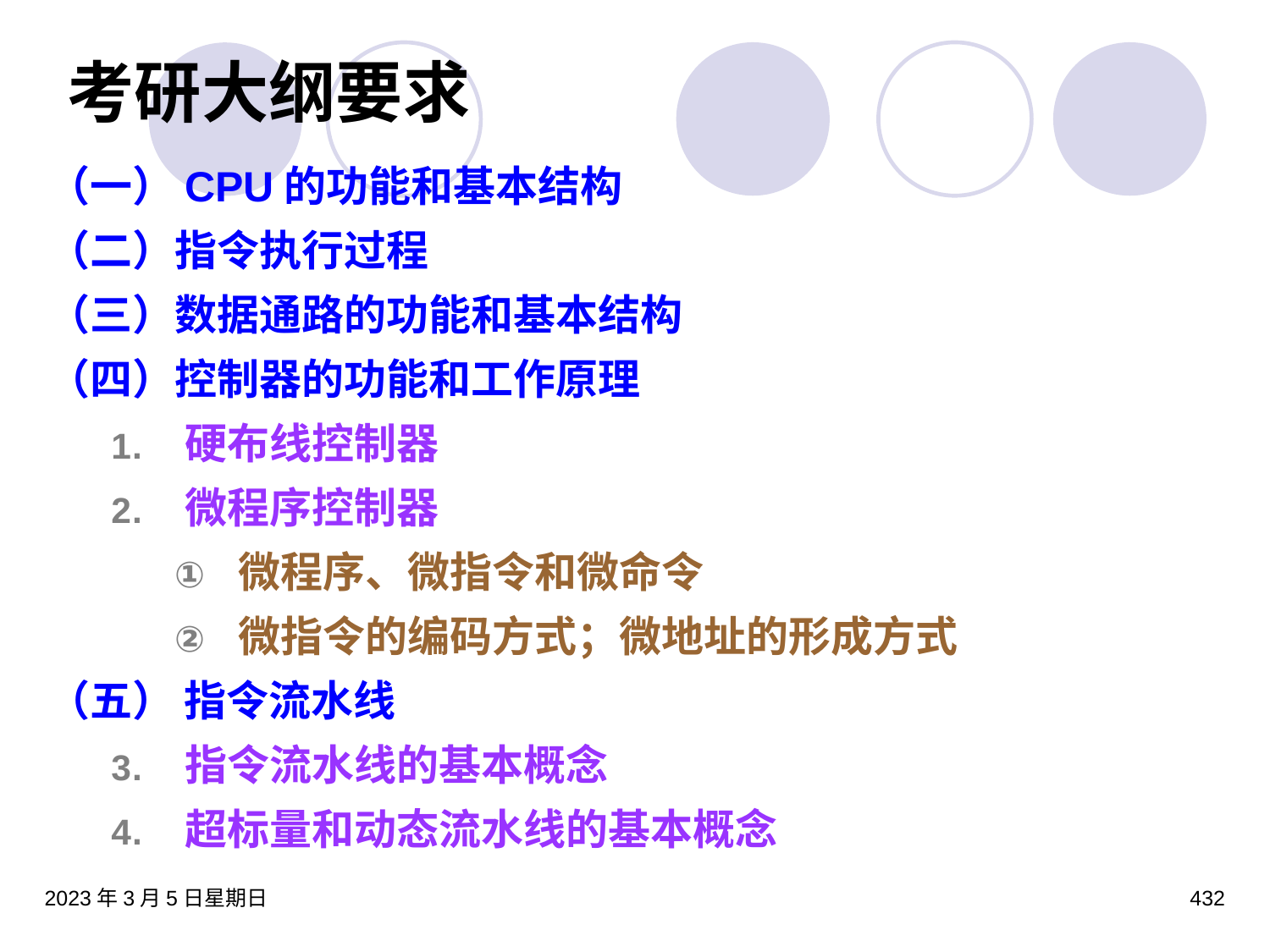

# 考研大纲要求
（一）CPU的功能和基本结构
（二）指令执行过程
（三）数据通路的功能和基本结构
（四）控制器的功能和工作原理
硬布线控制器
微程序控制器
微程序、微指令和微命令
微指令的编码方式；微地址的形成方式
（五） 指令流水线
指令流水线的基本概念
超标量和动态流水线的基本概念
2023年3月5日星期日
432